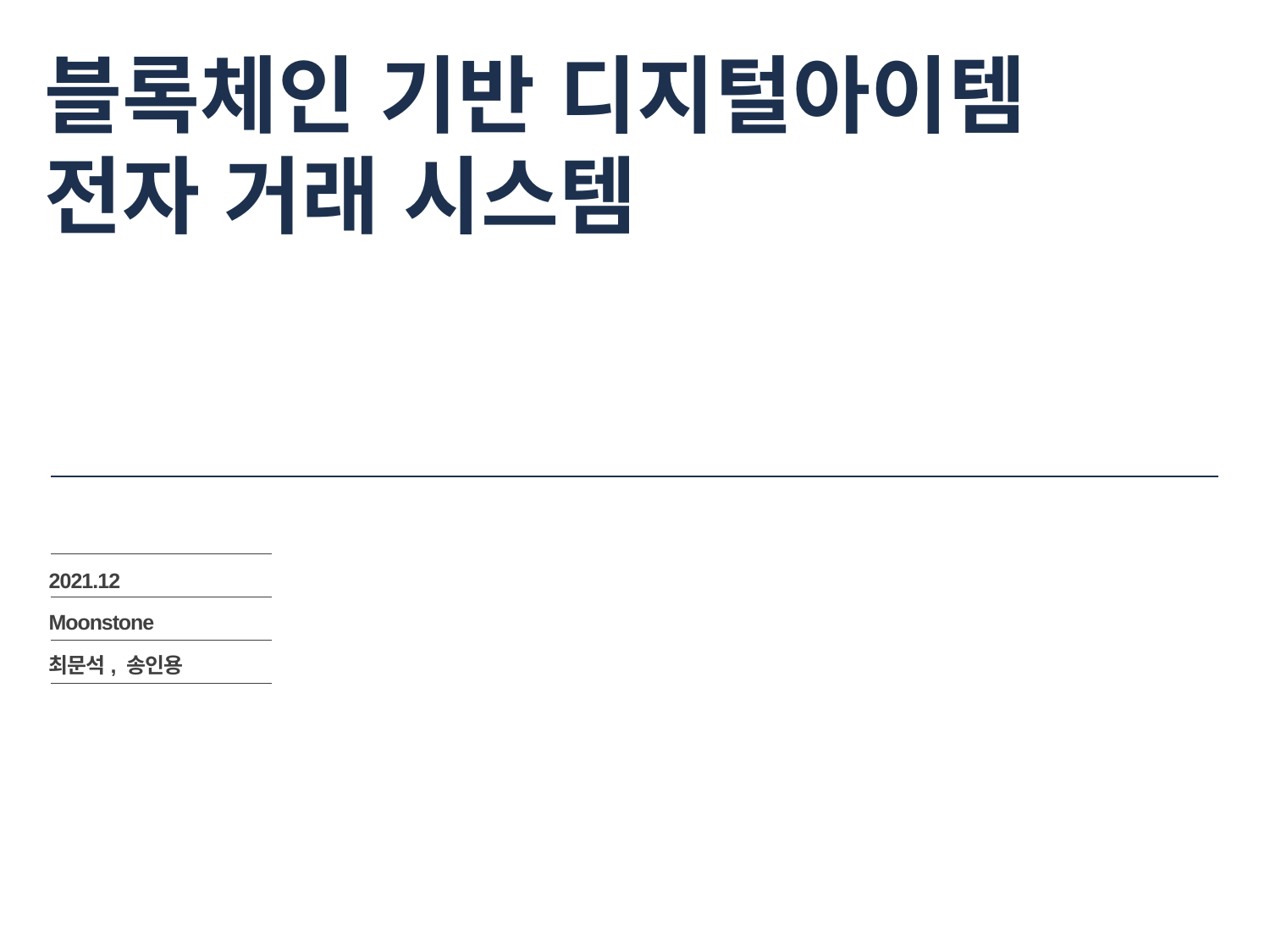

# 블록체인 기반 디지털아이템 전자 거래 시스템
2021.12
Moonstone
최문석, 송인용